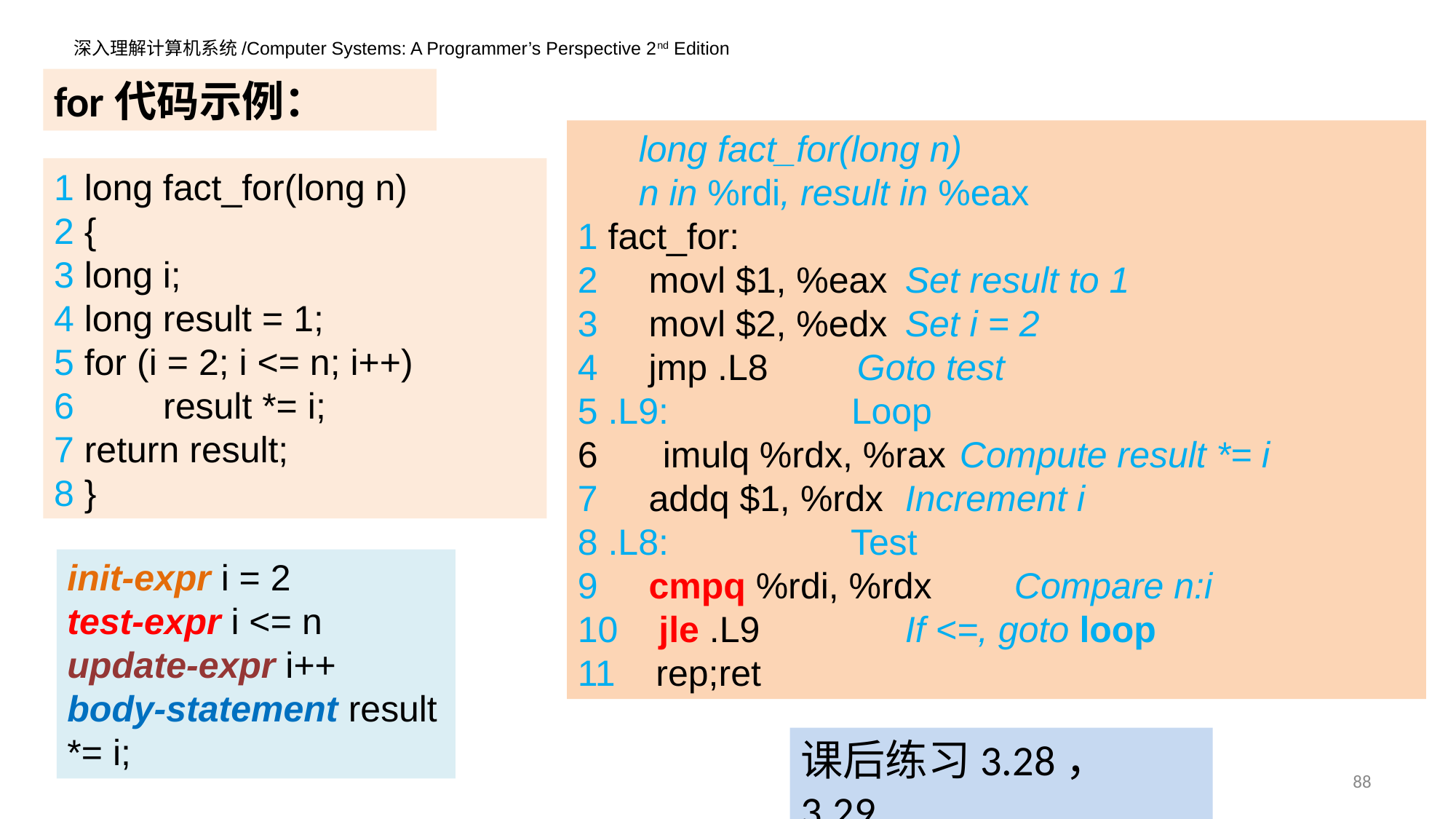

for代码示例：
      long fact_for(long n)
      n in %rdi, result in %eax
1 fact_for:
2     movl $1, %eax 	Set result to 1
3     movl $2, %edx 	Set i = 2
4     jmp .L8 	      Goto test
5 .L9:                  Loop
   imulq %rdx, %rax 	Compute result *= i
7     addq $1, %rdx 	Increment i
8 .L8:                  Test
9     cmpq %rdi, %rdx 	Compare n:i
10    jle .L9 		If <=, goto loop
11    rep;ret
1 long fact_for(long n)
2 {
3 long i;
4 long result = 1;
5 for (i = 2; i <= n; i++)
6 	result *= i;
7 return result;
8 }
init-expr i = 2
test-expr i <= n
update-expr i++
body-statement result *= i;
课后练习3.28， 3.29
88